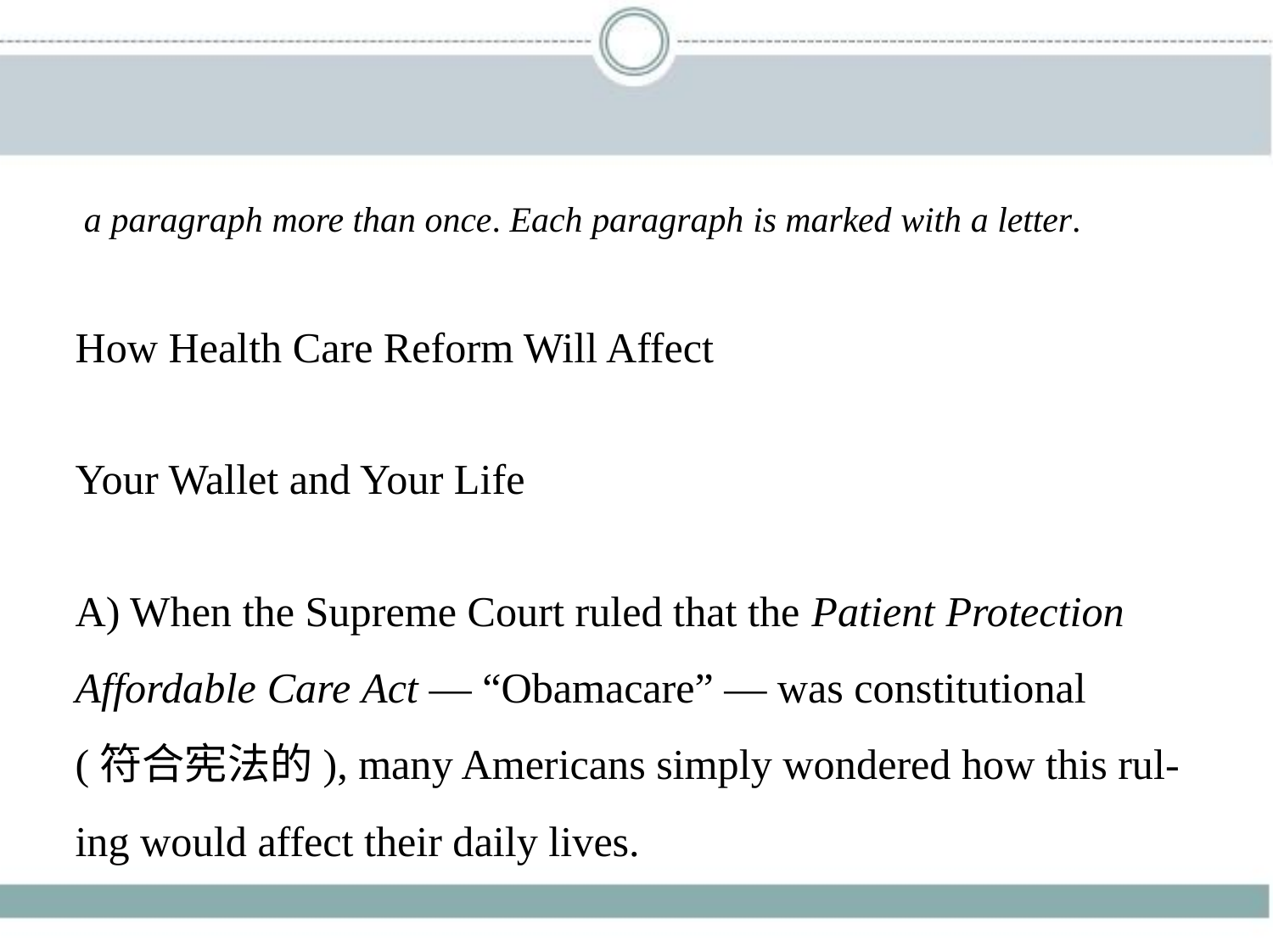

a paragraph more than once. Each paragraph is marked with a letter.
How Health Care Reform Will Affect
Your Wallet and Your Life
A) When the Supreme Court ruled that the Patient Protection
Affordable Care Act — “Obamacare” — was constitutional
(符合宪法的), many Americans simply wondered how this rul-
ing would affect their daily lives.